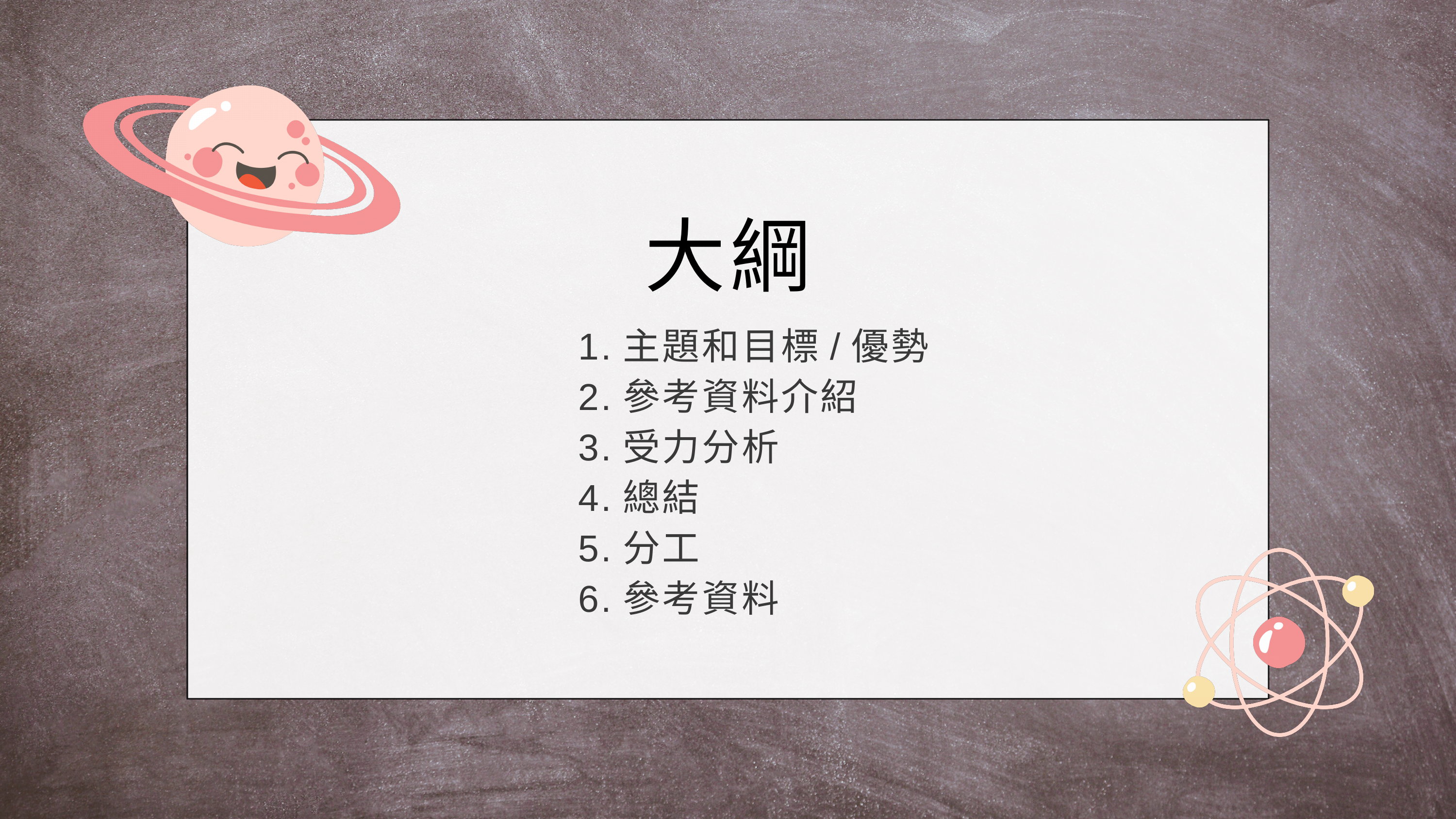

大綱
1.主題和目標/優勢
2.參考資料介紹
3.受力分析
4.總結
5.分工
6.參考資料